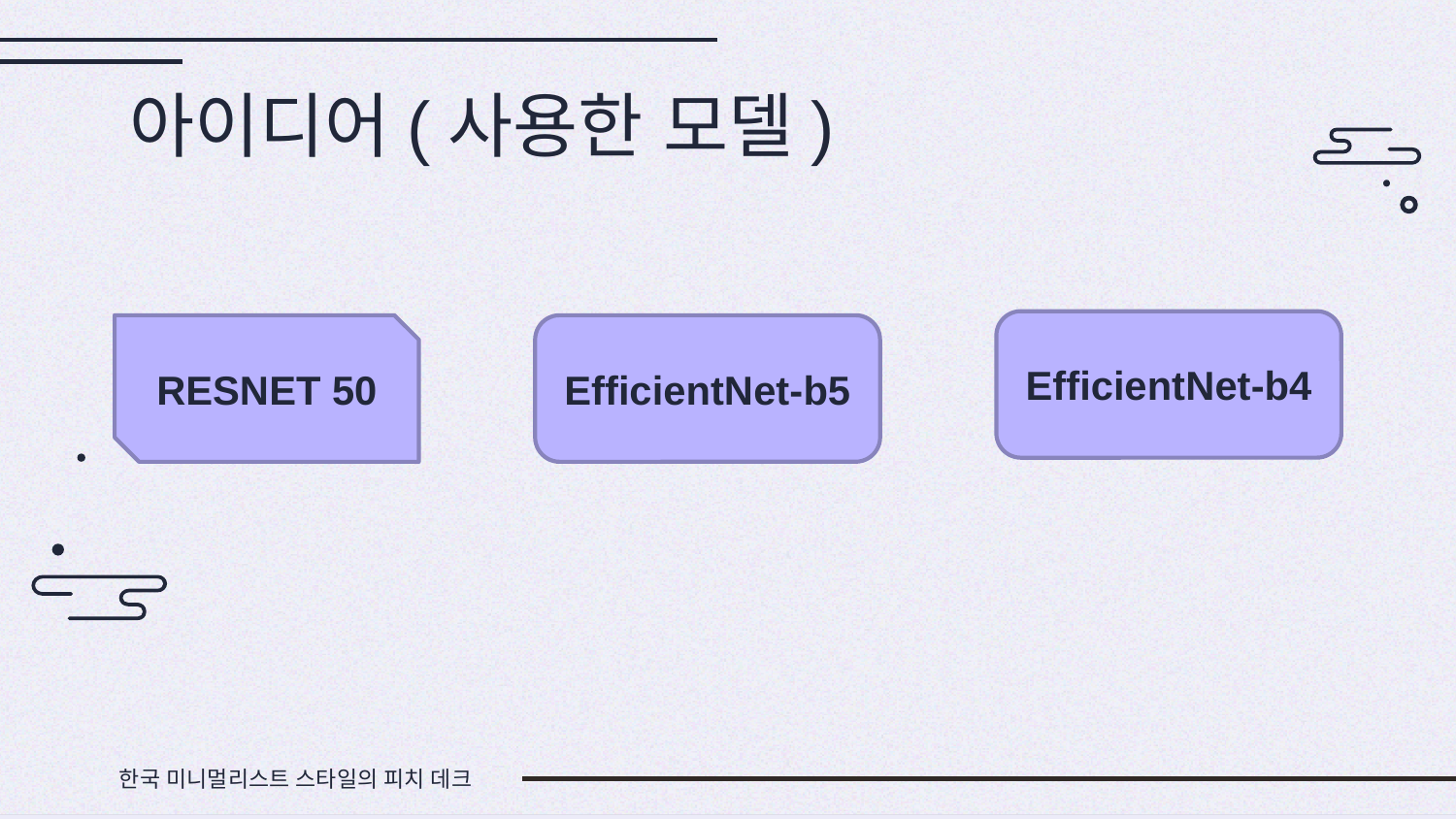

# 아이디어(사용한 모델)

EfficientNet-b4
RESNET 50
EfficientNet-b5

한국 미니멀리스트 스타일의 피치 데크